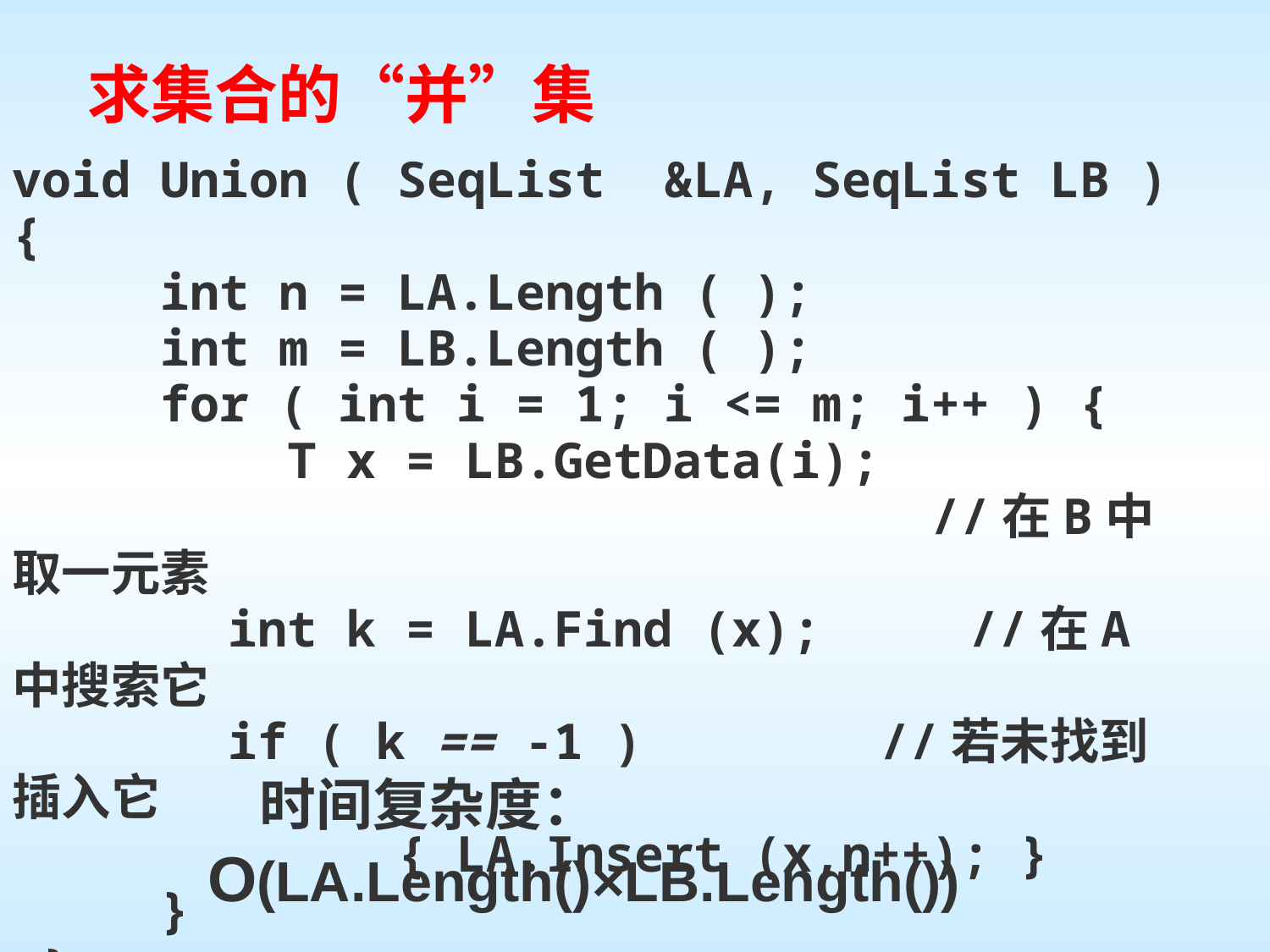

求集合的“并”集
void Union ( SeqList  &LA, SeqList LB ) {
     int n = LA.Length ( );
     int m = LB.Length ( );
     for ( int i = 1; i <= m; i++ ) {
	     T x = LB.GetData(i);
                               //在B中取一元素
	   int k = LA.Find (x);     //在A中搜索它
	   if ( k == -1 )        //若未找到插入它
             { LA.Insert (x,n++); }
     }
 }
   时间复杂度：               O(LA.Length()×LB.Length())